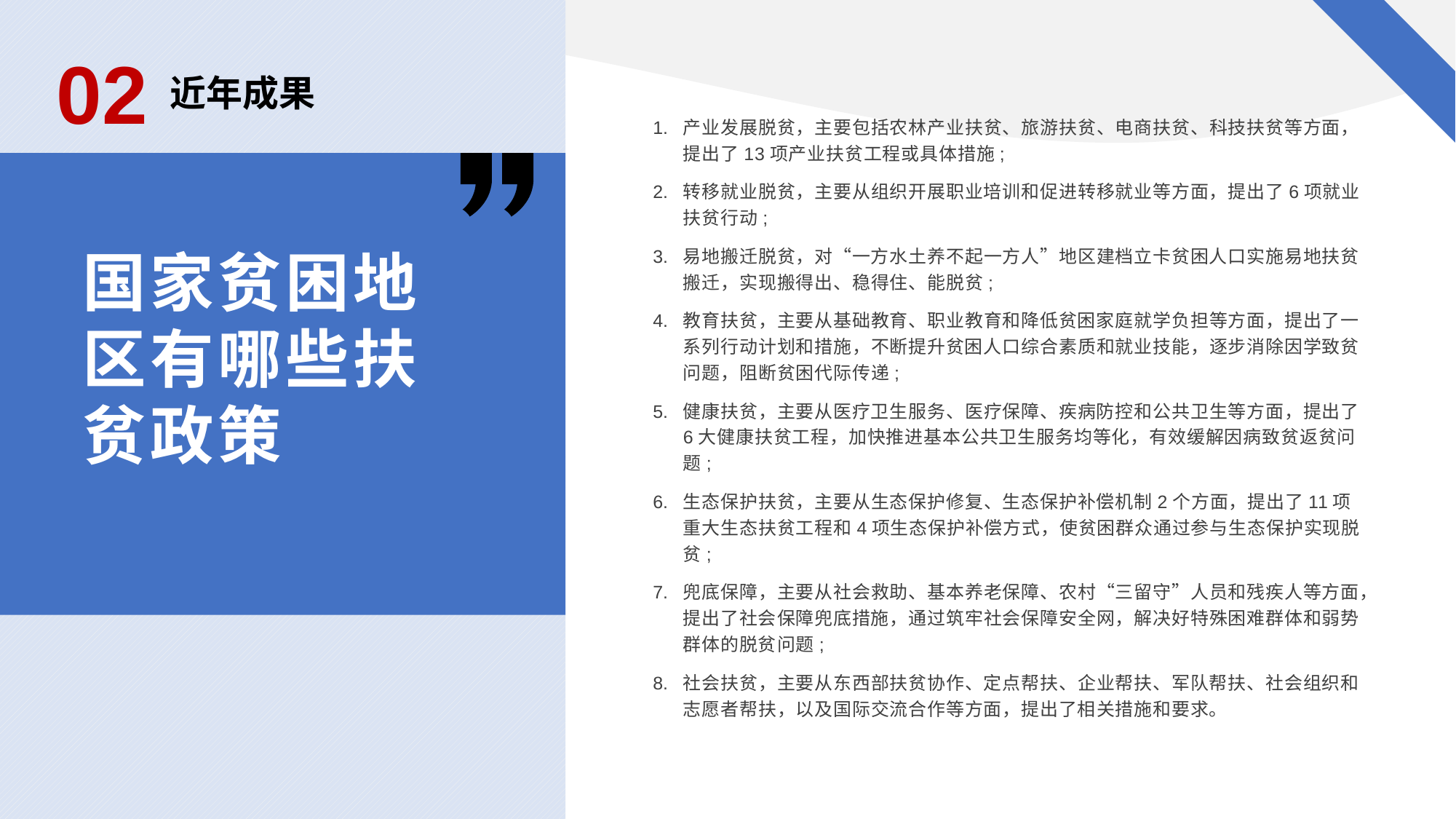

02
近年成果
产业发展脱贫，主要包括农林产业扶贫、旅游扶贫、电商扶贫、科技扶贫等方面，提出了13项产业扶贫工程或具体措施;
转移就业脱贫，主要从组织开展职业培训和促进转移就业等方面，提出了6项就业扶贫行动;
易地搬迁脱贫，对“一方水土养不起一方人”地区建档立卡贫困人口实施易地扶贫搬迁，实现搬得出、稳得住、能脱贫;
教育扶贫，主要从基础教育、职业教育和降低贫困家庭就学负担等方面，提出了一系列行动计划和措施，不断提升贫困人口综合素质和就业技能，逐步消除因学致贫问题，阻断贫困代际传递;
健康扶贫，主要从医疗卫生服务、医疗保障、疾病防控和公共卫生等方面，提出了6大健康扶贫工程，加快推进基本公共卫生服务均等化，有效缓解因病致贫返贫问题;
生态保护扶贫，主要从生态保护修复、生态保护补偿机制2个方面，提出了11项重大生态扶贫工程和4项生态保护补偿方式，使贫困群众通过参与生态保护实现脱贫;
兜底保障，主要从社会救助、基本养老保障、农村“三留守”人员和残疾人等方面，提出了社会保障兜底措施，通过筑牢社会保障安全网，解决好特殊困难群体和弱势群体的脱贫问题;
社会扶贫，主要从东西部扶贫协作、定点帮扶、企业帮扶、军队帮扶、社会组织和志愿者帮扶，以及国际交流合作等方面，提出了相关措施和要求。

国家贫困地区有哪些扶贫政策